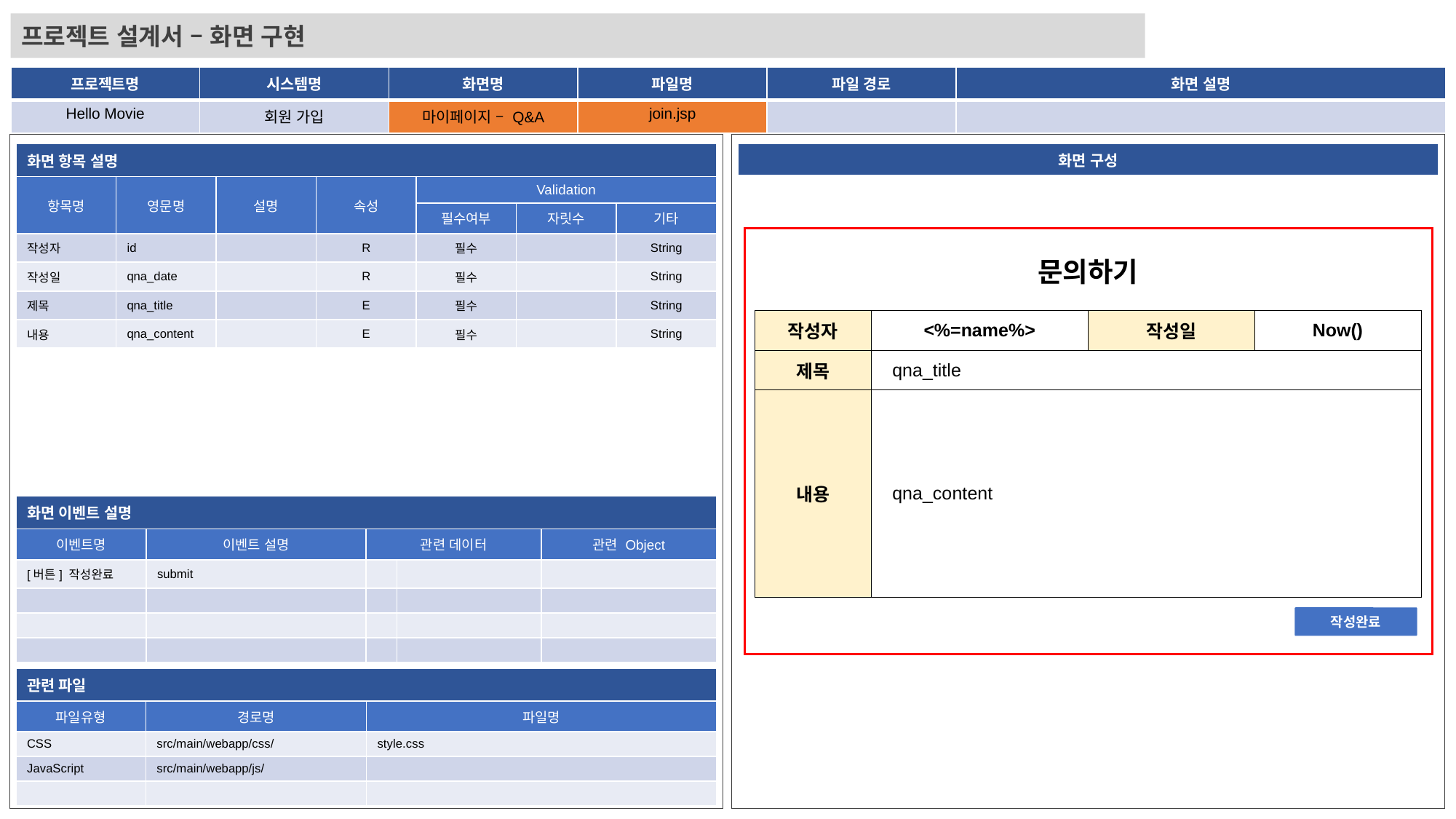

프로젝트 설계서 – 화면 구현
| 프로젝트명 | 시스템명 | 화면명 | 파일명 | 파일 경로 | 화면 설명 |
| --- | --- | --- | --- | --- | --- |
| Hello Movie | 회원 가입 | 마이페이지 – Q&A | join.jsp |  |  |

| 화면 항목 설명 |  |  |  |  |  |  |
| --- | --- | --- | --- | --- | --- | --- |
| 항목명 | 영문명 | 설명 | 속성 | Validation |  |  |
|  |  |  |  | 필수여부 | 자릿수 | 기타 |
| 작성자 | id |  | R | 필수 |  | String |
| 작성일 | qna\_date |  | R | 필수 |  | String |
| 제목 | qna\_title |  | E | 필수 |  | String |
| 내용 | qna\_content |  | E | 필수 |  | String |
| 화면 구성 |
| --- |

문의하기
| 작성자 | <%=name%> | 작성일 | Now() |
| --- | --- | --- | --- |
| 제목 | qna\_title |  |  |
| 내용 | qna\_content |  |  |
| 화면 이벤트 설명 |  |  |  |  |
| --- | --- | --- | --- | --- |
| 이벤트명 | 이벤트 설명 | 관련 데이터 |  | 관련 Object |
| [버튼] 작성완료 | submit |  |  |  |
|  |  |  |  |  |
|  |  |  |  |  |
|  |  |  |  |  |
작성완료
| 관련 파일 |  |  |
| --- | --- | --- |
| 파일유형 | 경로명 | 파일명 |
| CSS | src/main/webapp/css/ | style.css |
| JavaScript | src/main/webapp/js/ |  |
|  |  |  |